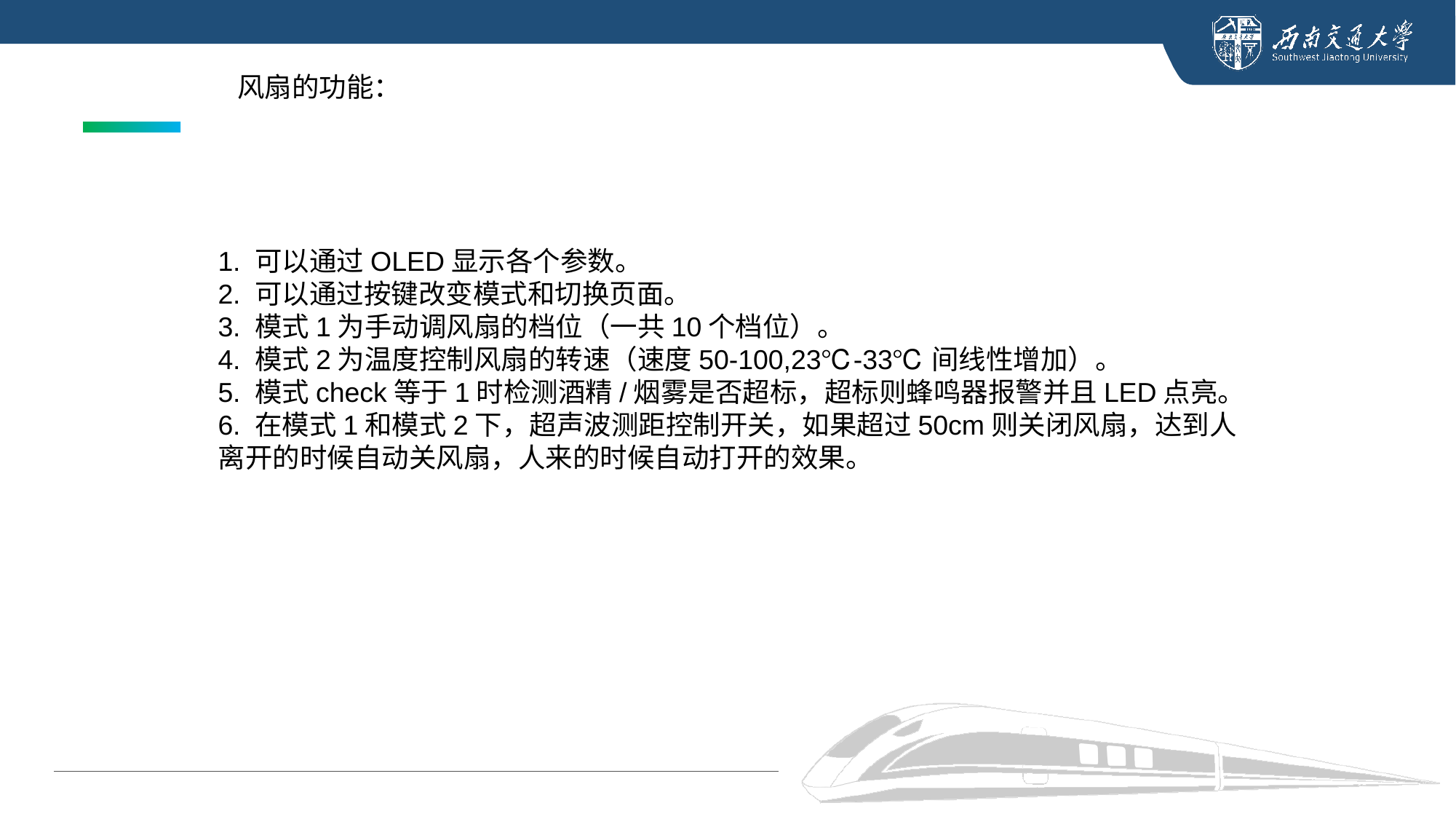

风扇的功能：
1. 可以通过OLED显示各个参数。
2. 可以通过按键改变模式和切换页面。
3. 模式1为手动调风扇的档位（一共10个档位）。
4. 模式2为温度控制风扇的转速（速度50-100,23℃-33℃间线性增加）。
5. 模式check等于1时检测酒精/烟雾是否超标，超标则蜂鸣器报警并且LED点亮。
6. 在模式1和模式2下，超声波测距控制开关，如果超过50cm则关闭风扇，达到人离开的时候自动关风扇，人来的时候自动打开的效果。